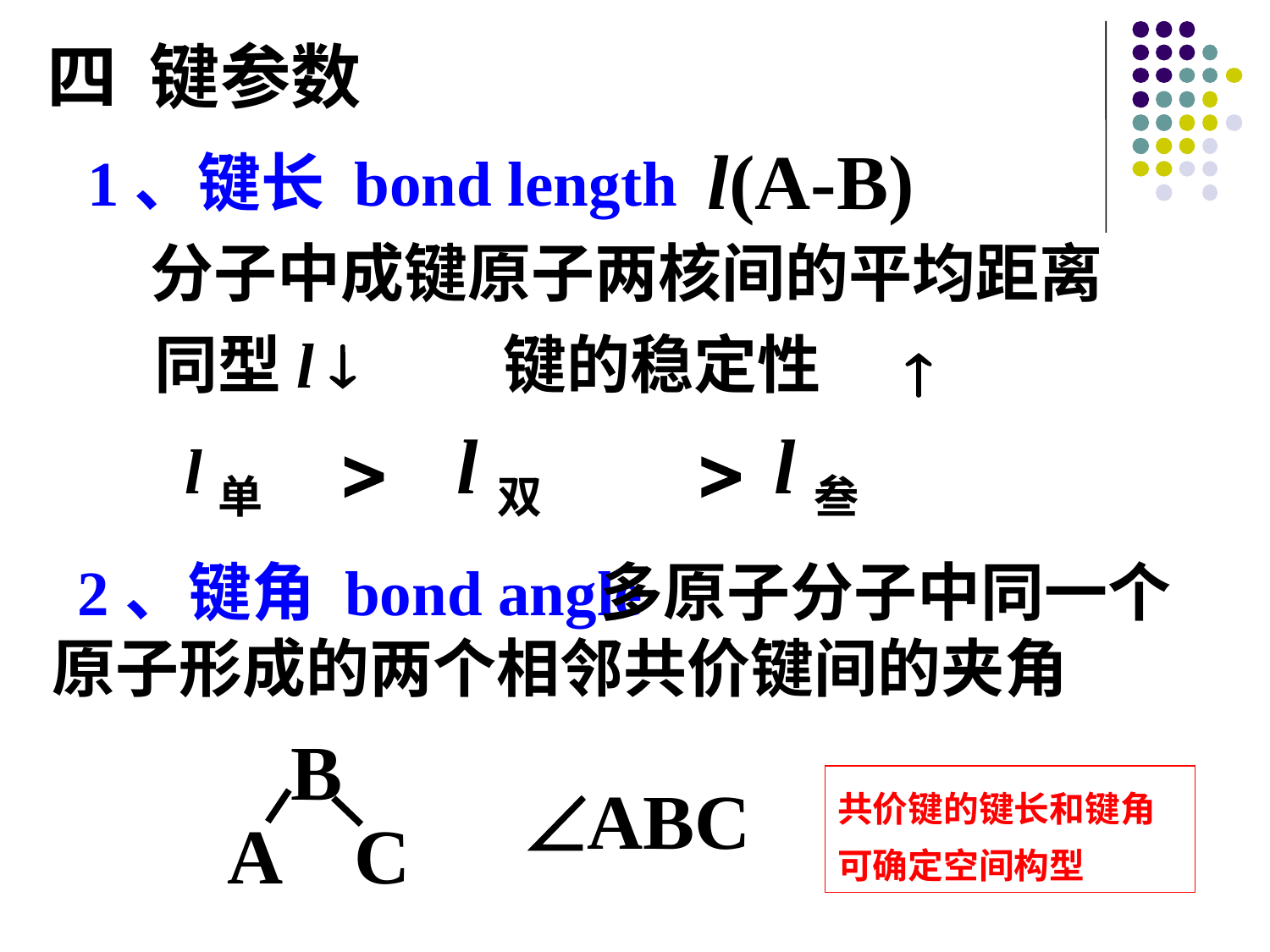

四  键参数
l(A-B)
1、键长 bond length
分子中成键原子两核间的平均距离
同型l ↓
键的稳定性
↑
l单          l双                     l叁
>                >
                                     多原子分子中同一个   原子形成的两个相邻共价键间的夹角
2、键角 bond angle
B

A
C
∠ABC
共价键的键长和键角可确定空间构型